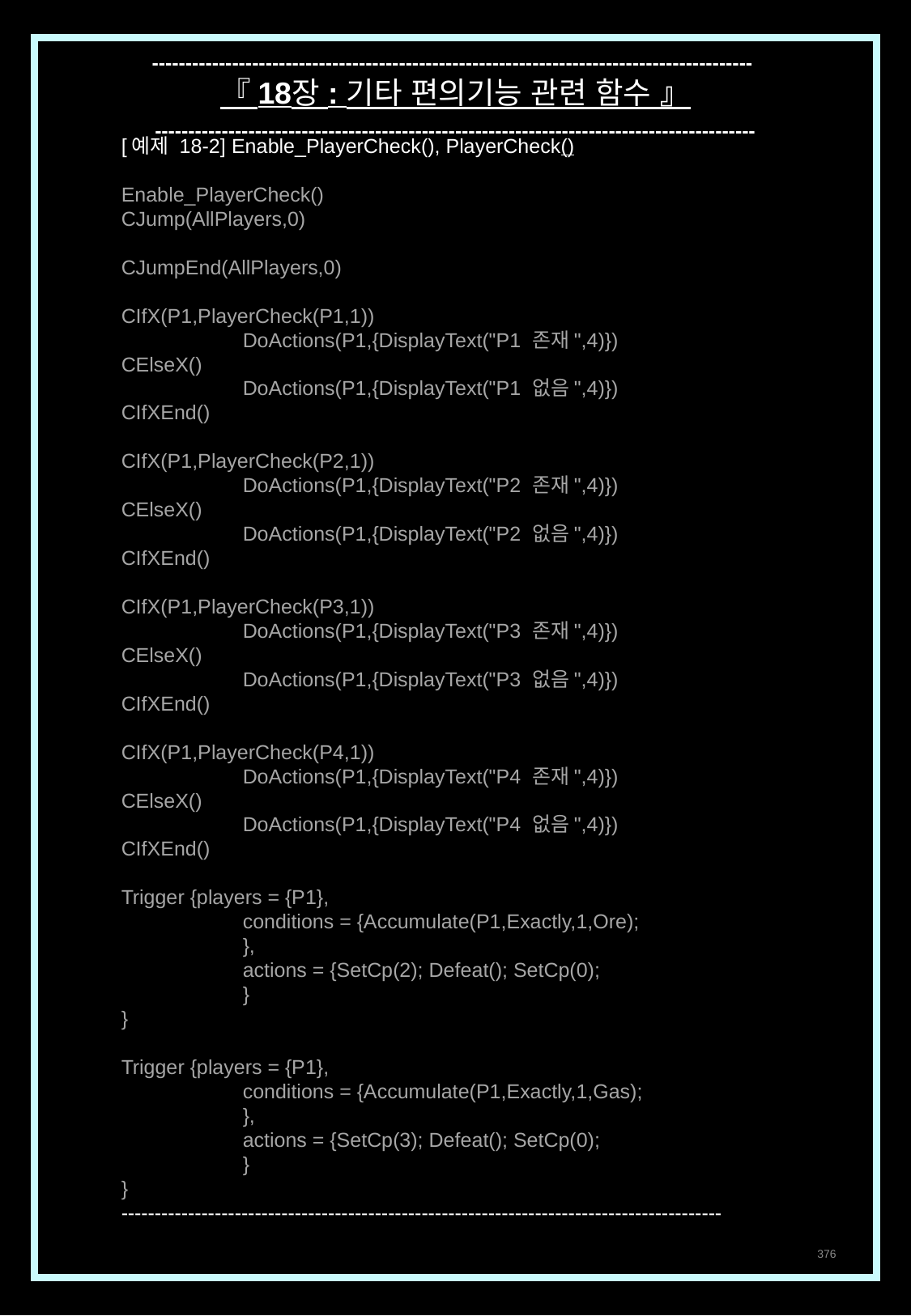

------------------------------------------------------------------------------------------
『 18장 : 기타 편의기능 관련 함수 』
------------------------------------------------------------------------------------------
[예제 18-2] Enable_PlayerCheck(), PlayerCheck()

Enable_PlayerCheck()
CJump(AllPlayers,0)

CJumpEnd(AllPlayers,0)

CIfX(P1,PlayerCheck(P1,1))
	DoActions(P1,{DisplayText("P1 존재",4)})
CElseX()
	DoActions(P1,{DisplayText("P1 없음",4)})
CIfXEnd()

CIfX(P1,PlayerCheck(P2,1))
	DoActions(P1,{DisplayText("P2 존재",4)})
CElseX()
	DoActions(P1,{DisplayText("P2 없음",4)})
CIfXEnd()

CIfX(P1,PlayerCheck(P3,1))
	DoActions(P1,{DisplayText("P3 존재",4)})
CElseX()
	DoActions(P1,{DisplayText("P3 없음",4)})
CIfXEnd()

CIfX(P1,PlayerCheck(P4,1))
	DoActions(P1,{DisplayText("P4 존재",4)})
CElseX()
	DoActions(P1,{DisplayText("P4 없음",4)})
CIfXEnd()

Trigger {players = {P1},
	conditions = {Accumulate(P1,Exactly,1,Ore);
	},
	actions = {SetCp(2); Defeat(); SetCp(0);
	}
}

Trigger {players = {P1},
	conditions = {Accumulate(P1,Exactly,1,Gas);
	},
	actions = {SetCp(3); Defeat(); SetCp(0);
	}
}
------------------------------------------------------------------------------------------
376